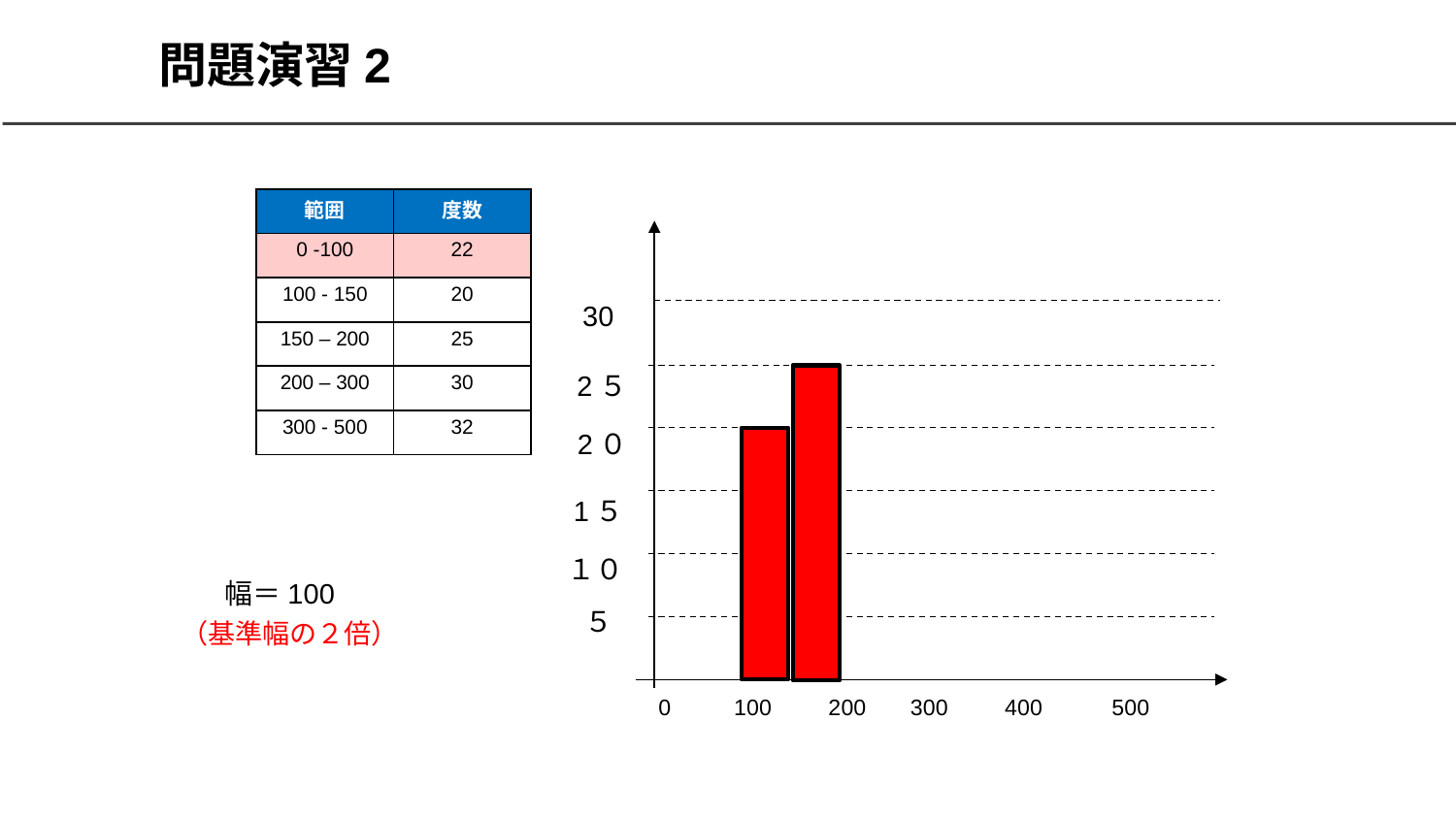

# 問題演習2
| 範囲 | 度数 |
| --- | --- |
| 0 -100 | 22 |
| 100 - 150 | 20 |
| 150 – 200 | 25 |
| 200 – 300 | 30 |
| 300 - 500 | 32 |
30

2５

2０

1５
１０
幅＝100
５
（基準幅の２倍）
　0          100         200       300         400           500